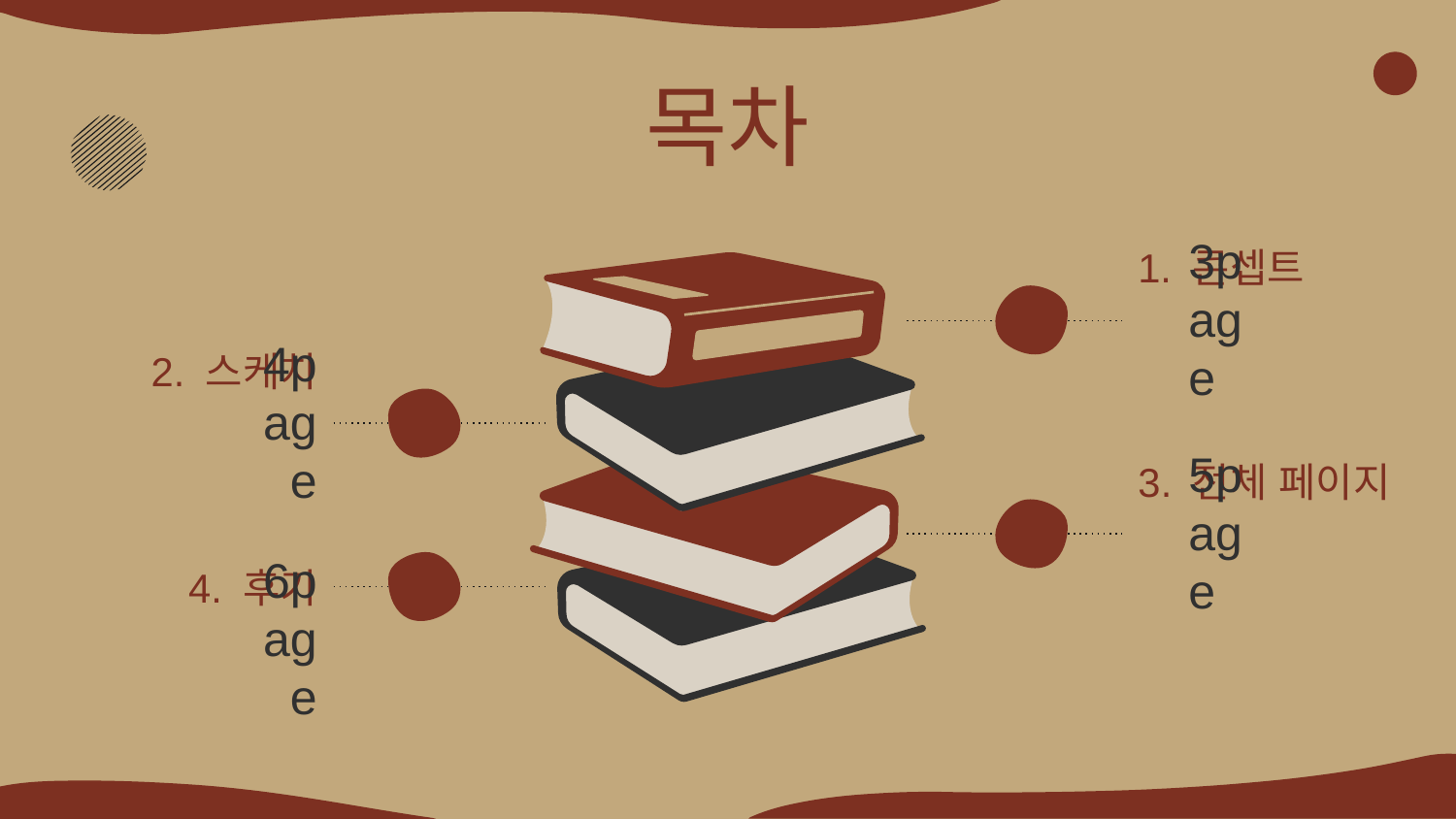

# 목차
1. 콘셉트

3page

2. 스케치
4page

3. 전체 페이지
5page

4. 후기
6page